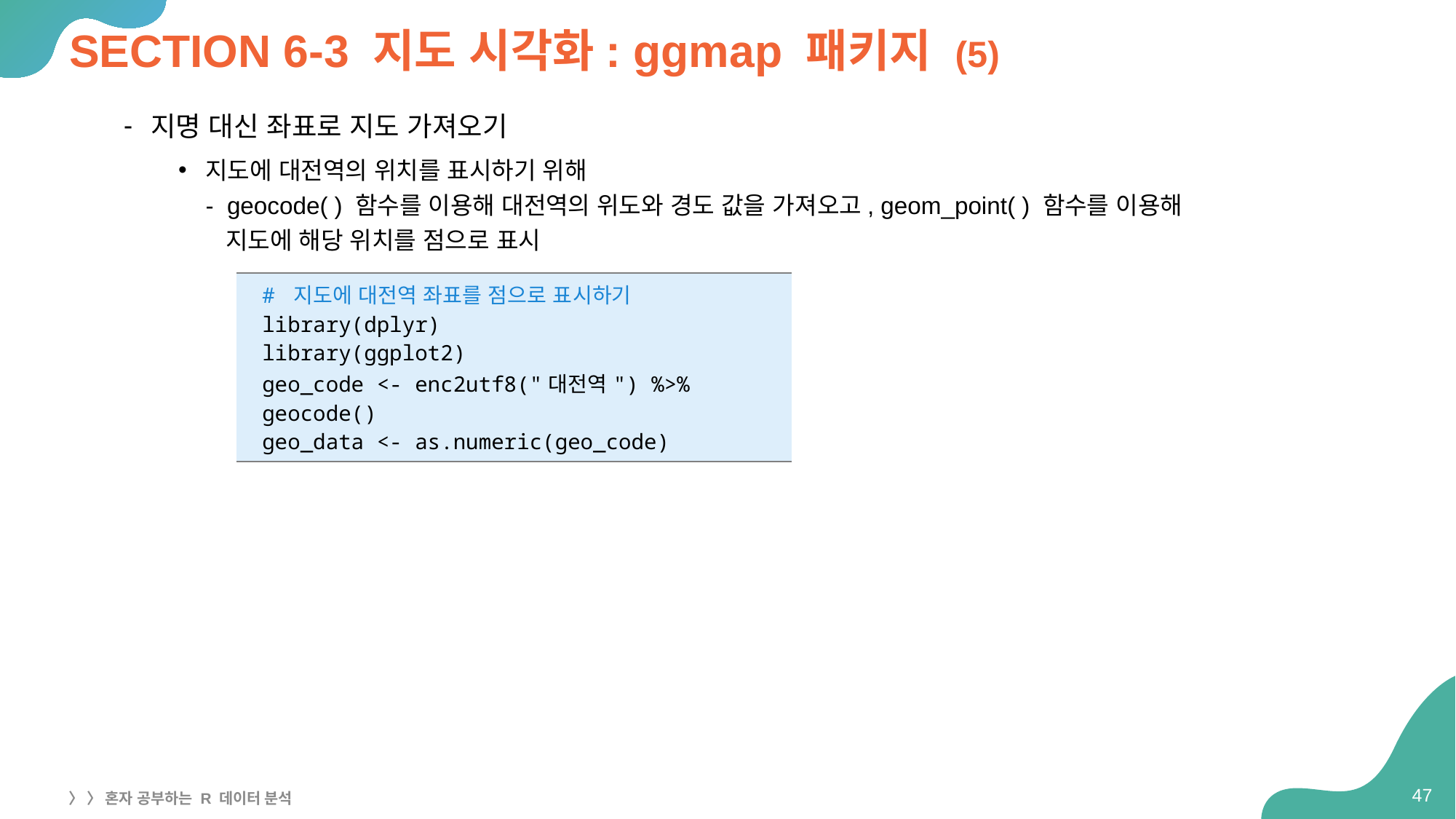

# SECTION 6-3 지도 시각화: ggmap 패키지 (5)
지명 대신 좌표로 지도 가져오기
지도에 대전역의 위치를 표시하기 위해
-  geocode( ) 함수를 이용해 대전역의 위도와 경도 값을 가져오고, geom_point( ) 함수를 이용해
   지도에 해당 위치를 점으로 표시
| # 지도에 대전역 좌표를 점으로 표시하기 library(dplyr) library(ggplot2) geo\_code <- enc2utf8("대전역") %>% geocode() geo\_data <- as.numeric(geo\_code) |
| --- |
47
〉 〉 혼자 공부하는 R 데이터 분석